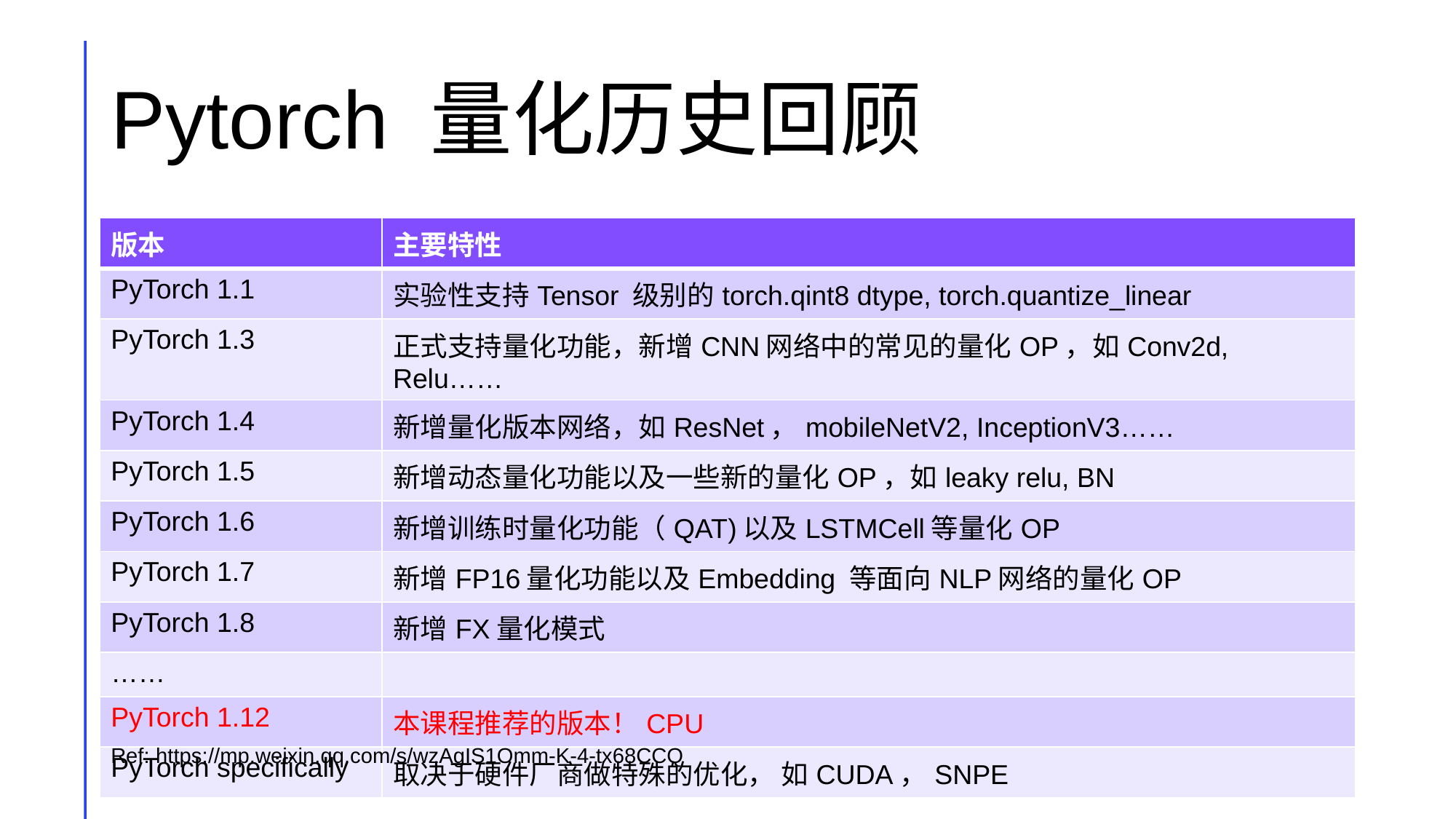

# Pytorch 量化历史回顾
| 版本 | 主要特性 |
| --- | --- |
| PyTorch 1.1 | 实验性支持Tensor 级别的torch.qint8 dtype, torch.quantize\_linear |
| PyTorch 1.3 | 正式支持量化功能，新增CNN网络中的常见的量化OP，如Conv2d, Relu…… |
| PyTorch 1.4 | 新增量化版本网络，如ResNet，mobileNetV2, InceptionV3…… |
| PyTorch 1.5 | 新增动态量化功能以及一些新的量化OP，如leaky relu, BN |
| PyTorch 1.6 | 新增训练时量化功能（QAT)以及LSTMCell等量化OP |
| PyTorch 1.7 | 新增FP16量化功能以及Embedding 等面向NLP网络的量化OP |
| PyTorch 1.8 | 新增FX量化模式 |
| …… |  |
| PyTorch 1.12 | 本课程推荐的版本！CPU |
| PyTorch specifically | 取决于硬件厂商做特殊的优化， 如CUDA，SNPE |
Ref: https://mp.weixin.qq.com/s/wzAgIS1Omm-K-4-tx68CCQ
10